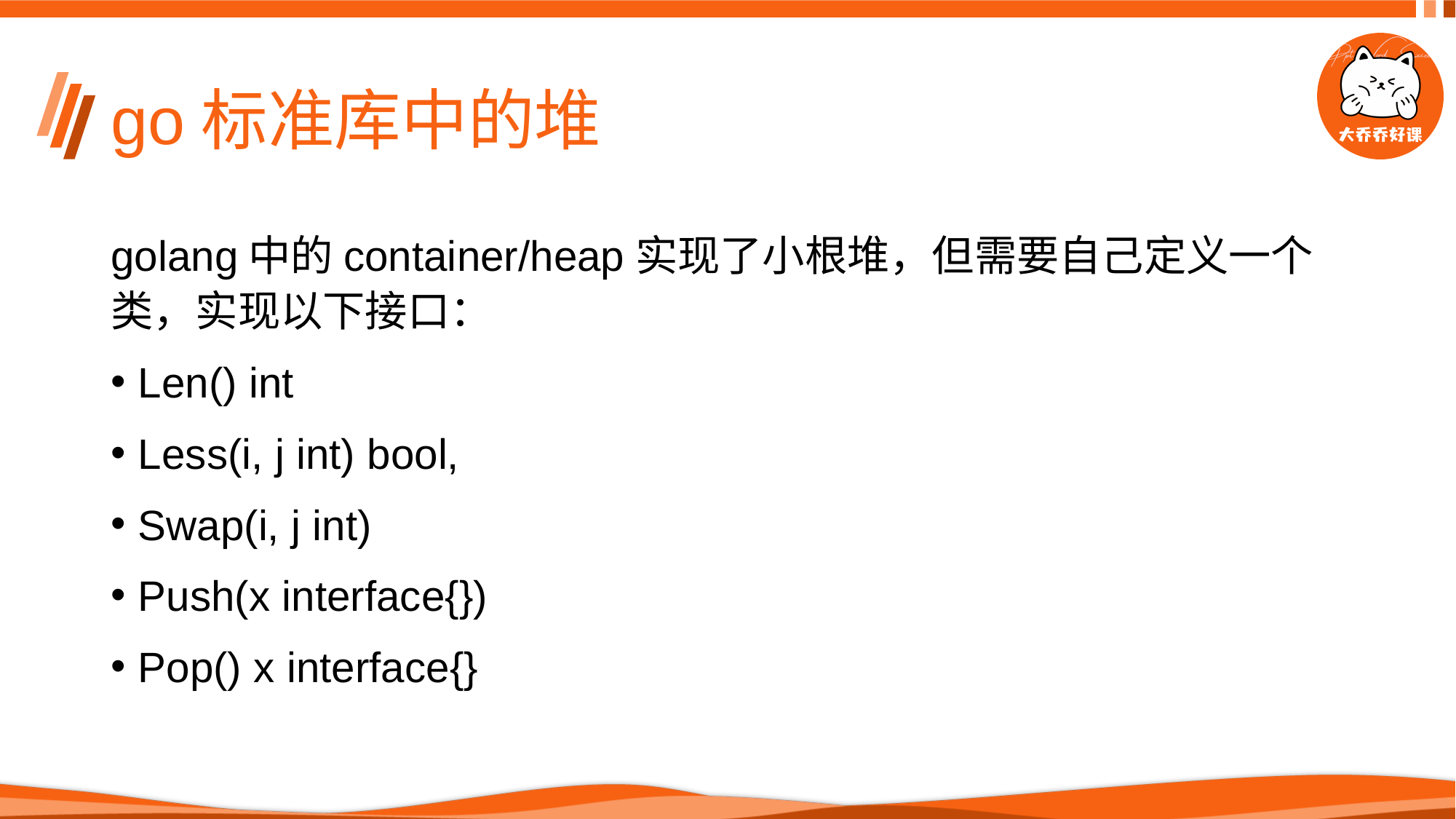

# go标准库中的堆
golang中的container/heap实现了小根堆，但需要自己定义一个类，实现以下接口：
Len() int
Less(i, j int) bool,
Swap(i, j int)
Push(x interface{})
Pop() x interface{}